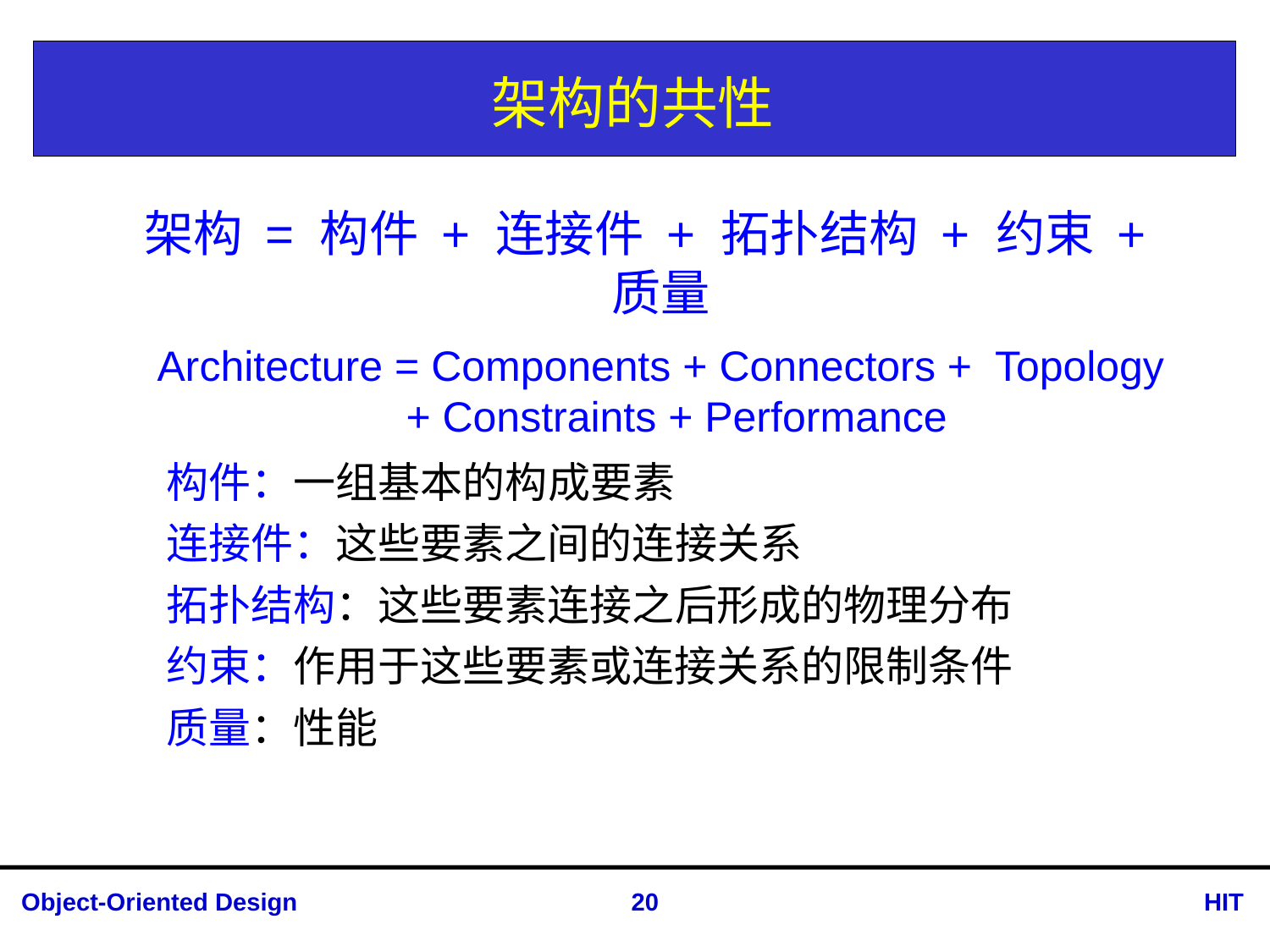

# 架构的共性
架构 = 构件 + 连接件 + 拓扑结构 + 约束 + 质量
Architecture = Components + Connectors +  Topology + Constraints + Performance

构件：一组基本的构成要素
连接件：这些要素之间的连接关系
拓扑结构：这些要素连接之后形成的物理分布
约束：作用于这些要素或连接关系的限制条件
质量：性能